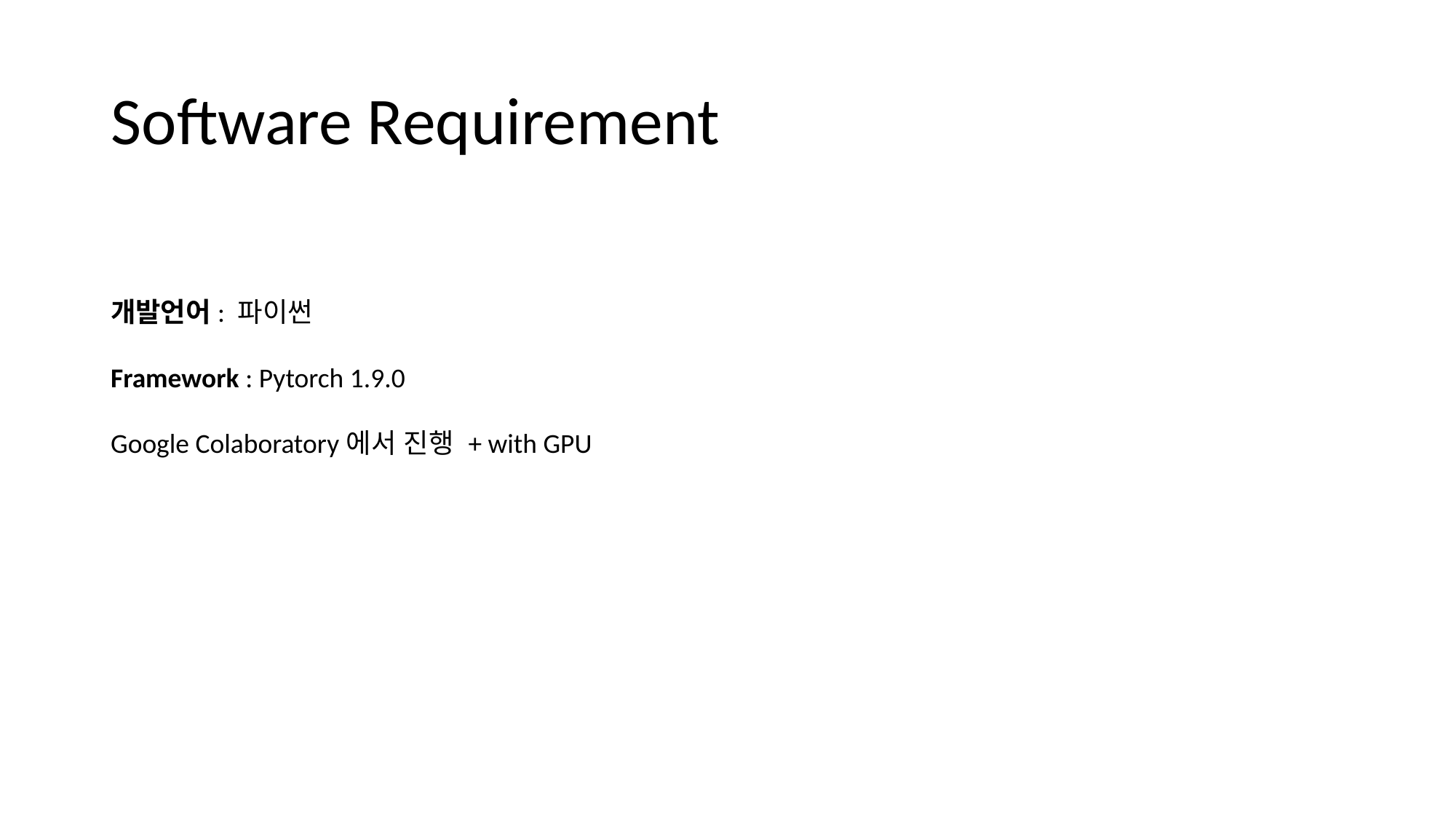

# Software Requirement
개발언어: 파이썬
Framework : Pytorch 1.9.0
Google Colaboratory에서 진행 + with GPU